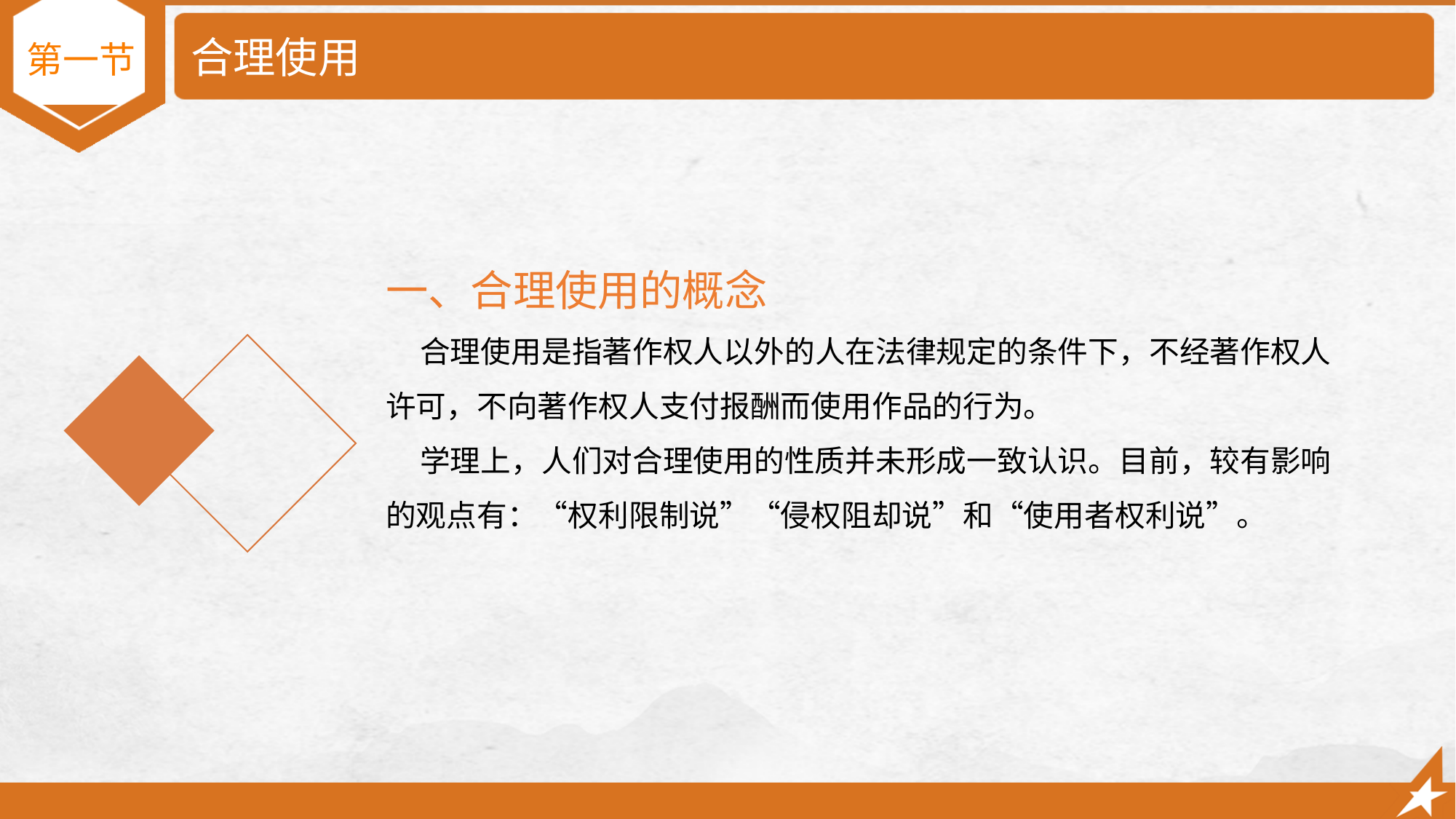

# 合理使用
第一节
一、合理使用的概念
    合理使用是指著作权人以外的人在法律规定的条件下，不经著作权人许可，不向著作权人支付报酬而使用作品的行为。
    学理上，人们对合理使用的性质并未形成一致认识。目前，较有影响的观点有：“权利限制说”“侵权阻却说”和“使用者权利说”。